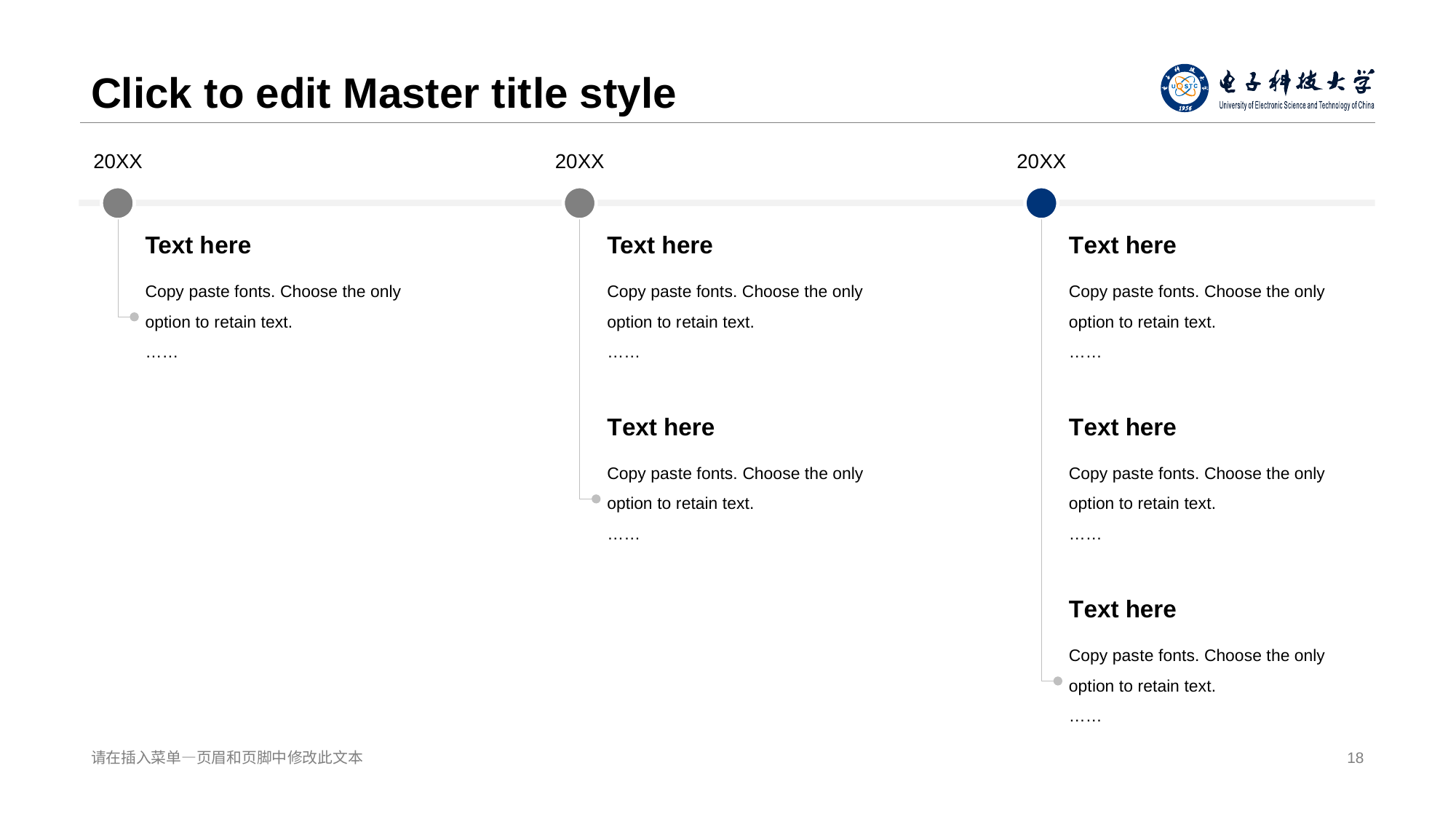

# Click to edit Master tit le style
20 XX
20 XX
20 XX

Text h ere
Copy paste fonts. Choose the only option to r etain text.
……
Text h ere
Copy paste fonts. Choose the only option to r etain text.
……
T ext here
Copy pas te fonts. Choose the only option to retain text.
……
T ext here
Copy pas te fonts. Choose the only option to retain text.
……
T ext here
Copy pas te fonts. Choose the only option to retain text.
……
T ext here
Copy pas te fonts. Choose the only option to retain text.
……
请在插入菜单—页眉和页脚中 修改此文本
18